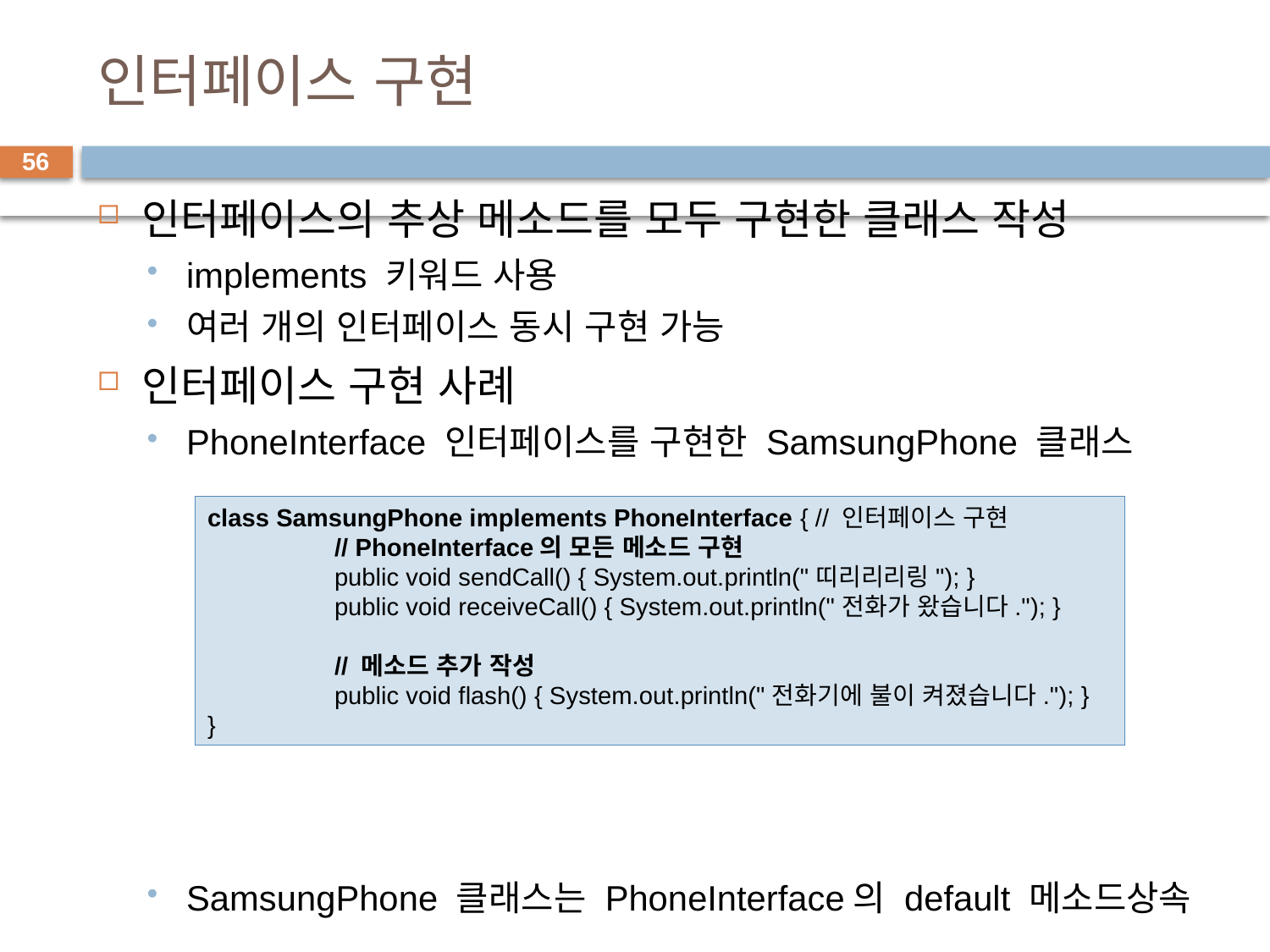

# 인터페이스 구현
56
인터페이스의 추상 메소드를 모두 구현한 클래스 작성
implements 키워드 사용
여러 개의 인터페이스 동시 구현 가능
인터페이스 구현 사례
PhoneInterface 인터페이스를 구현한 SamsungPhone 클래스

SamsungPhone 클래스는 PhoneInterface의 default 메소드상속
class SamsungPhone implements PhoneInterface { // 인터페이스 구현
	// PhoneInterface의 모든 메소드 구현
	public void sendCall() { System.out.println("띠리리리링"); }
	public void receiveCall() { System.out.println("전화가 왔습니다."); }

	// 메소드 추가 작성
	public void flash() { System.out.println("전화기에 불이 켜졌습니다."); }
}